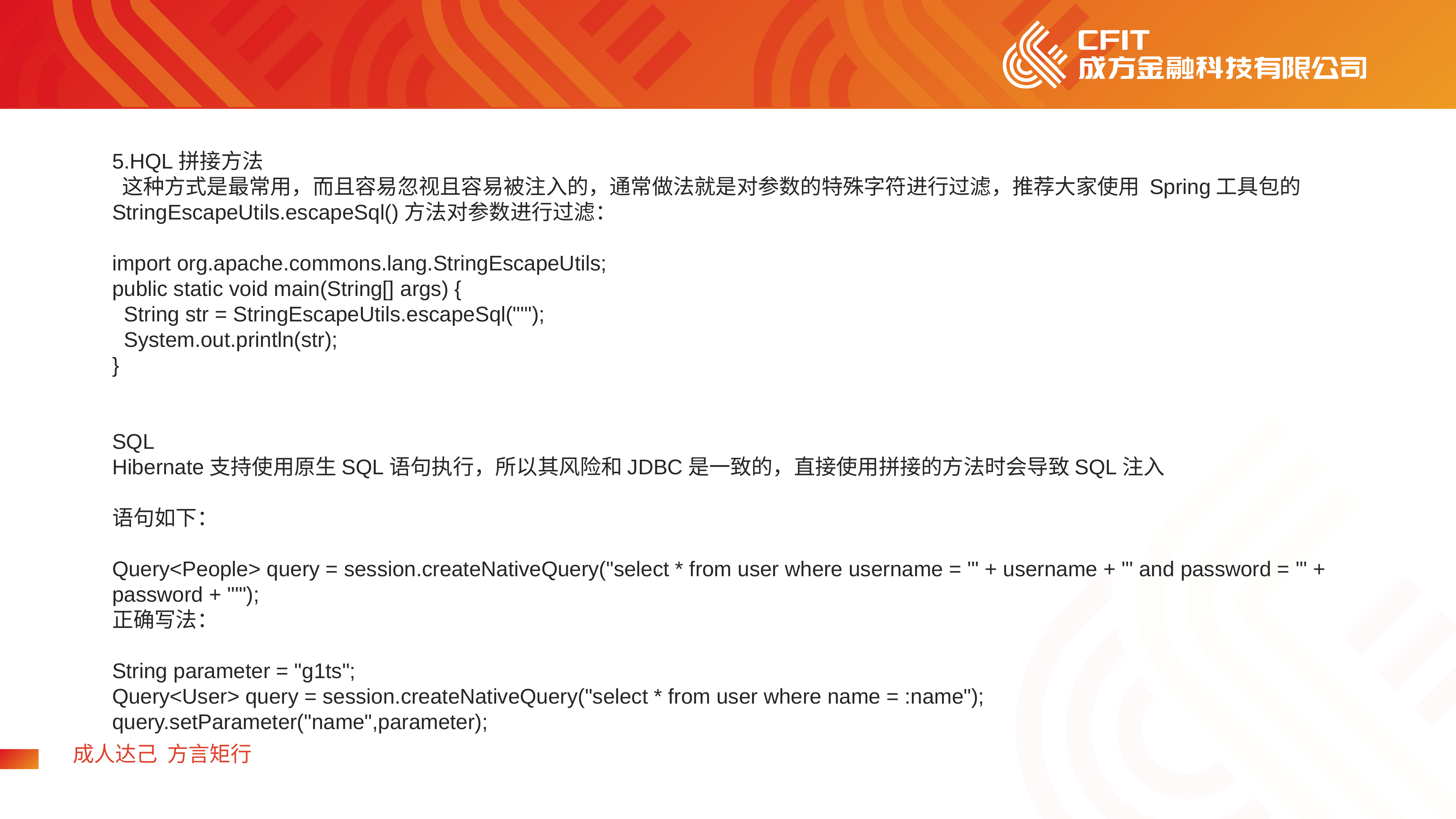

5.HQL拼接方法
​ 这种方式是最常用，而且容易忽视且容易被注入的，通常做法就是对参数的特殊字符进行过滤，推荐大家使用 Spring工具包的StringEscapeUtils.escapeSql()方法对参数进行过滤：

import org.apache.commons.lang.StringEscapeUtils;
public static void main(String[] args) {
  String str = StringEscapeUtils.escapeSql("'");
  System.out.println(str);
}

SQL
Hibernate支持使用原生SQL语句执行，所以其风险和JDBC是一致的，直接使用拼接的方法时会导致SQL注入

语句如下：

Query<People> query = session.createNativeQuery("select * from user where username = '" + username + "' and password = '" + password + "'");
正确写法：

String parameter = "g1ts";
Query<User> query = session.createNativeQuery("select * from user where name = :name");
query.setParameter("name",parameter);